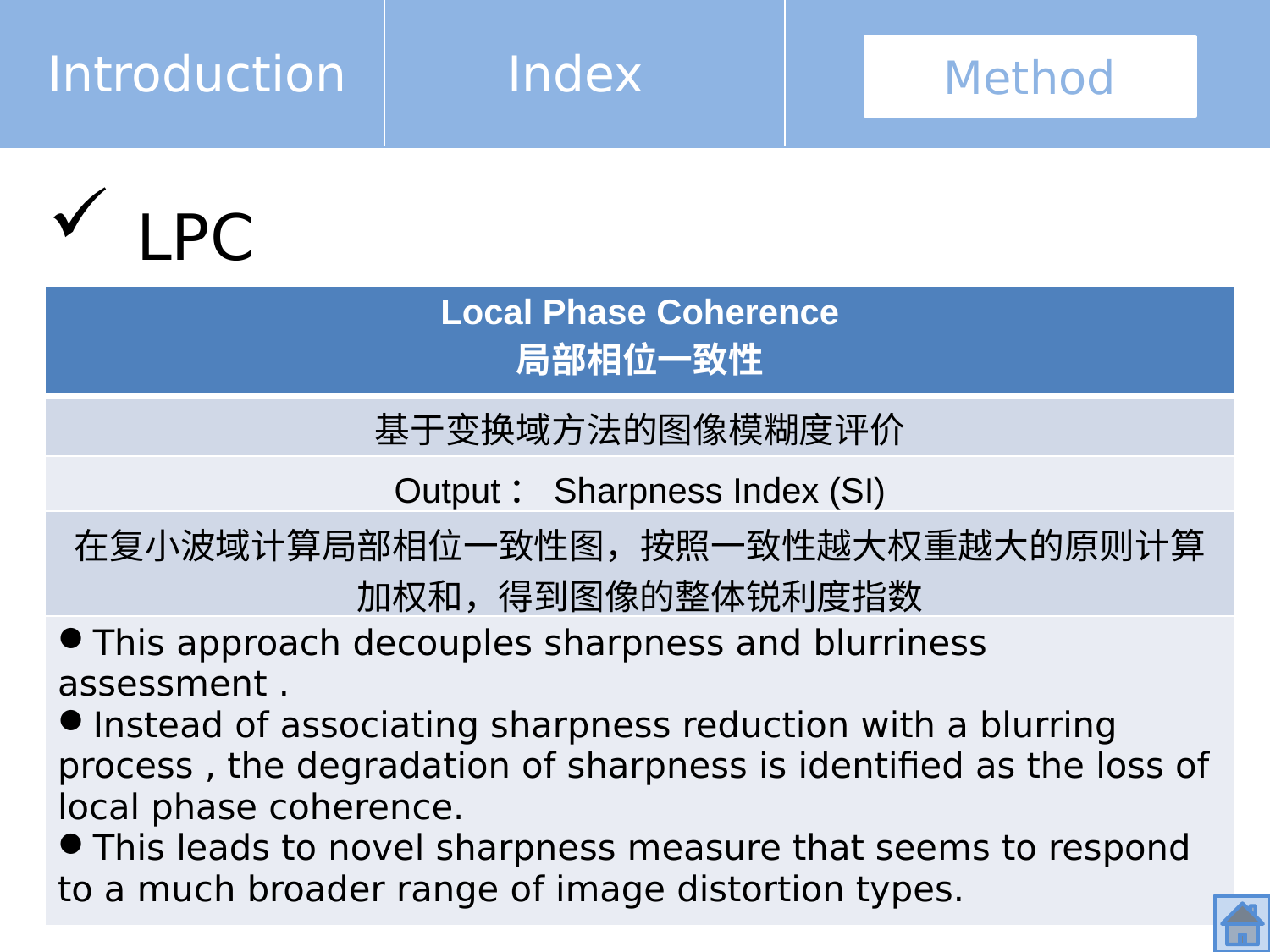

Introduction
Index
Method
 LPC
| Local Phase Coherence 局部相位一致性 |
| --- |
| 基于变换域方法的图像模糊度评价 |
| Output：Sharpness Index (SI) |
| 在复小波域计算局部相位一致性图，按照一致性越大权重越大的原则计算加权和，得到图像的整体锐利度指数 |
| This approach decouples sharpness and blurriness assessment . Instead of associating sharpness reduction with a blurring process , the degradation of sharpness is identified as the loss of local phase coherence. This leads to novel sharpness measure that seems to respond to a much broader range of image distortion types. |
26